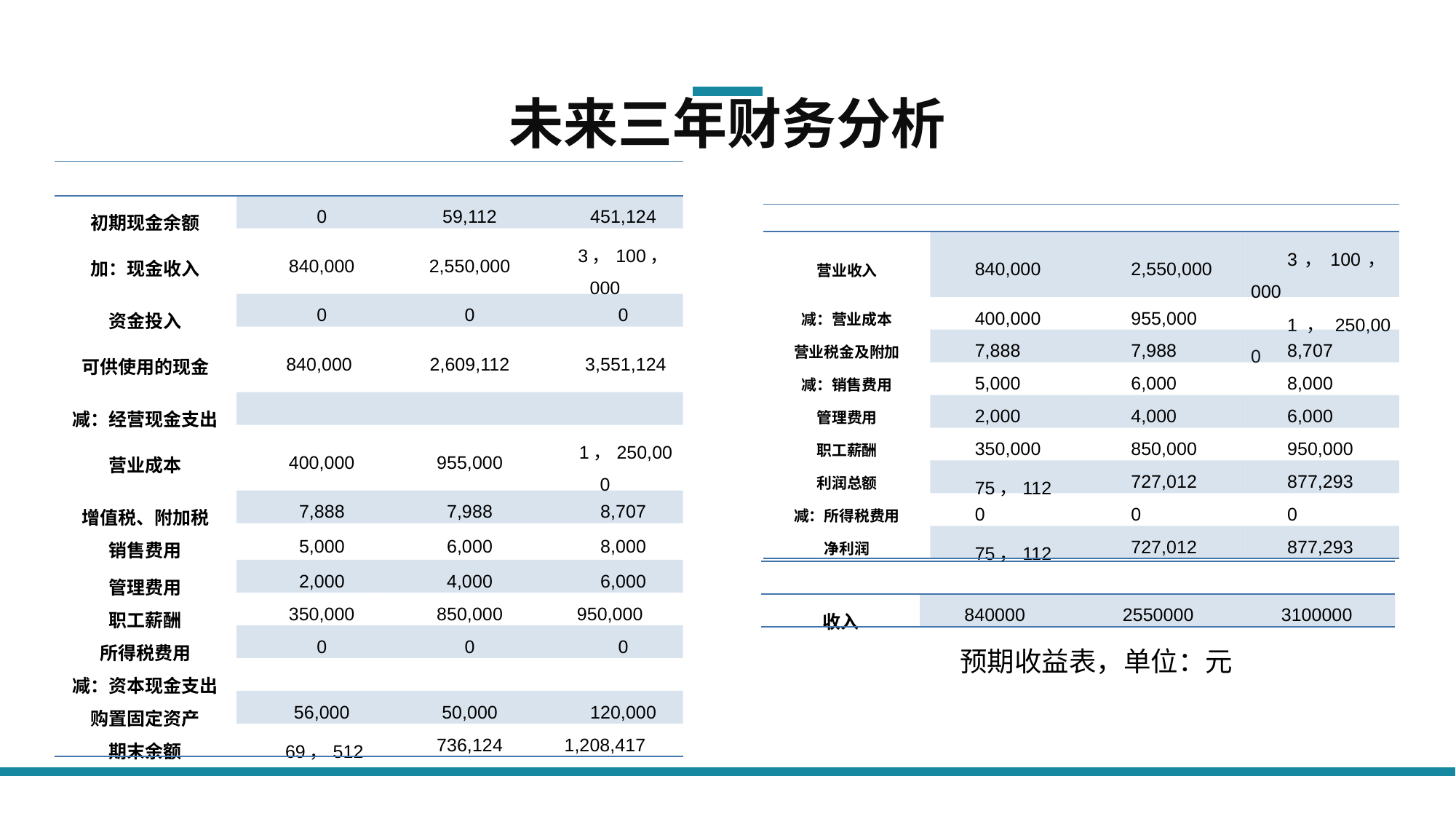

未来三年财务分析
| 项目 | 第一年 | 第二年 | 第三年 |
| --- | --- | --- | --- |
| 初期现金余额 | 0 | 59,112 | 451,124 |
| 加：现金收入 | 840,000 | 2,550,000 | 3，100，000 |
| 资金投入 | 0 | 0 | 0 |
| 可供使用的现金 | 840,000 | 2,609,112 | 3,551,124 |
| 减：经营现金支出 |  |  |  |
| 营业成本 | 400,000 | 955,000 | 1，250,000 |
| 增值税、附加税 | 7,888 | 7,988 | 8,707 |
| 销售费用 | 5,000 | 6,000 | 8,000 |
| 管理费用 | 2,000 | 4,000 | 6,000 |
| 职工薪酬 | 350,000 | 850,000 | 950,000 |
| 所得税费用 | 0 | 0 | 0 |
| 减：资本现金支出 |  |  |  |
| 购置固定资产 | 56,000 | 50,000 | 120,000 |
| 期末余额 | 69，512 | 736,124 | 1,208,417 |
| 项目 | 第一年 | 第二年 | 第三年 |
| --- | --- | --- | --- |
| 营业收入 | 840,000 | 2,550,000 | 3，100，000 |
| 减：营业成本 | 400,000 | 955,000 | 1，250,000 |
| 营业税金及附加 | 7,888 | 7,988 | 8,707 |
| 减：销售费用 | 5,000 | 6,000 | 8,000 |
| 管理费用 | 2,000 | 4,000 | 6,000 |
| 职工薪酬 | 350,000 | 850,000 | 950,000 |
| 利润总额 | 75，112 | 727,012 | 877,293 |
| 减：所得税费用 | 0 | 0 | 0 |
| 净利润 | 75，112 | 727,012 | 877,293 |
|  | 第一年 | 第二年 | 第三年 |
| --- | --- | --- | --- |
| 收入 | 840000 | 2550000 | 3100000 |
预期收益表，单位：元